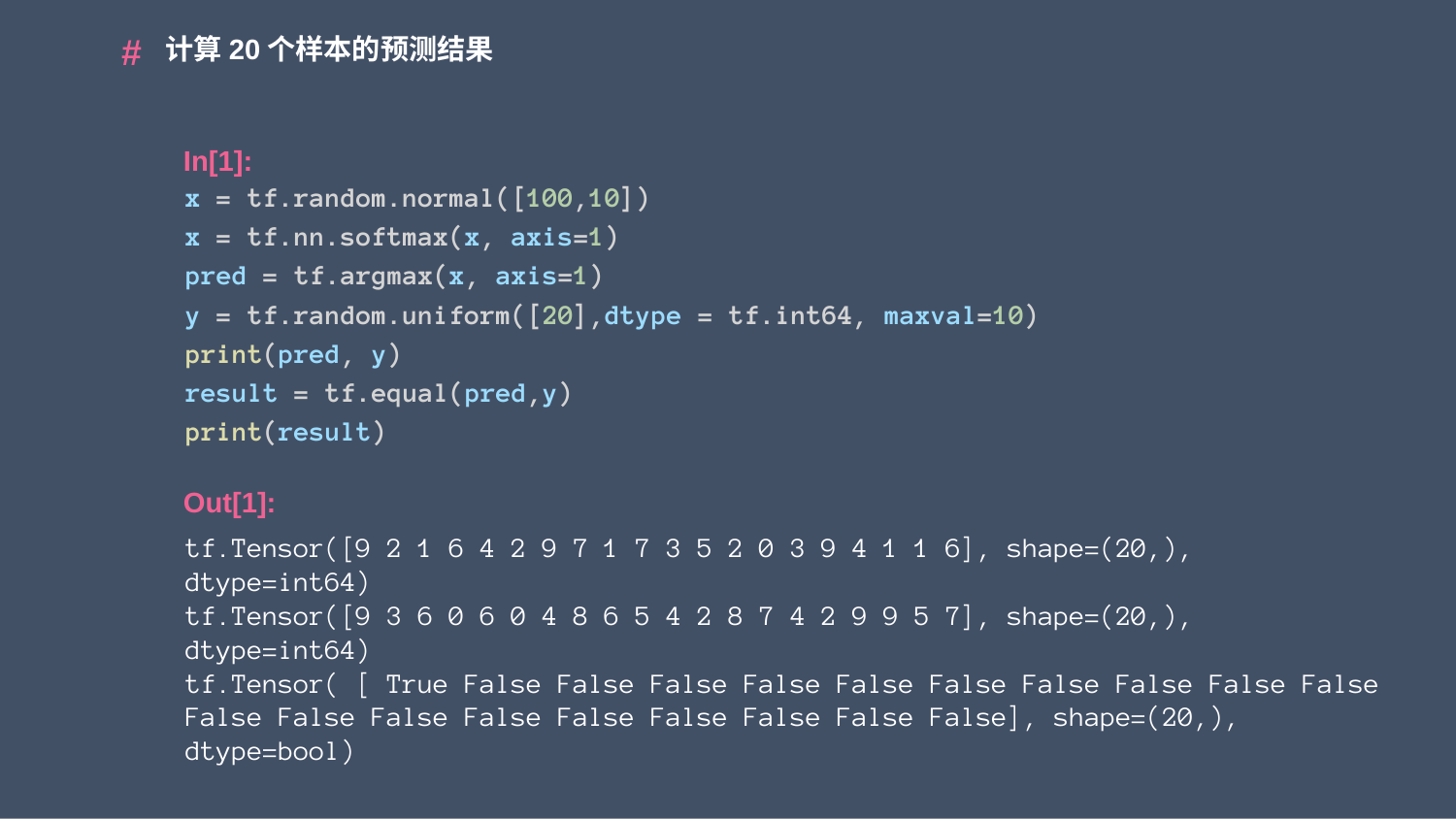

计算20个样本的预测结果
x = tf.random.normal([100,10])
x = tf.nn.softmax(x, axis=1)
pred = tf.argmax(x, axis=1)
y = tf.random.uniform([20],dtype = tf.int64, maxval=10)
print(pred, y)
result = tf.equal(pred,y)
print(result)

tf.Tensor([9 2 1 6 4 2 9 7 1 7 3 5 2 0 3 9 4 1 1 6], shape=(20,), dtype=int64)
tf.Tensor([9 3 6 0 6 0 4 8 6 5 4 2 8 7 4 2 9 9 5 7], shape=(20,), dtype=int64)
tf.Tensor( [ True False False False False False False False False False False False False False False False False False False False], shape=(20,), dtype=bool)